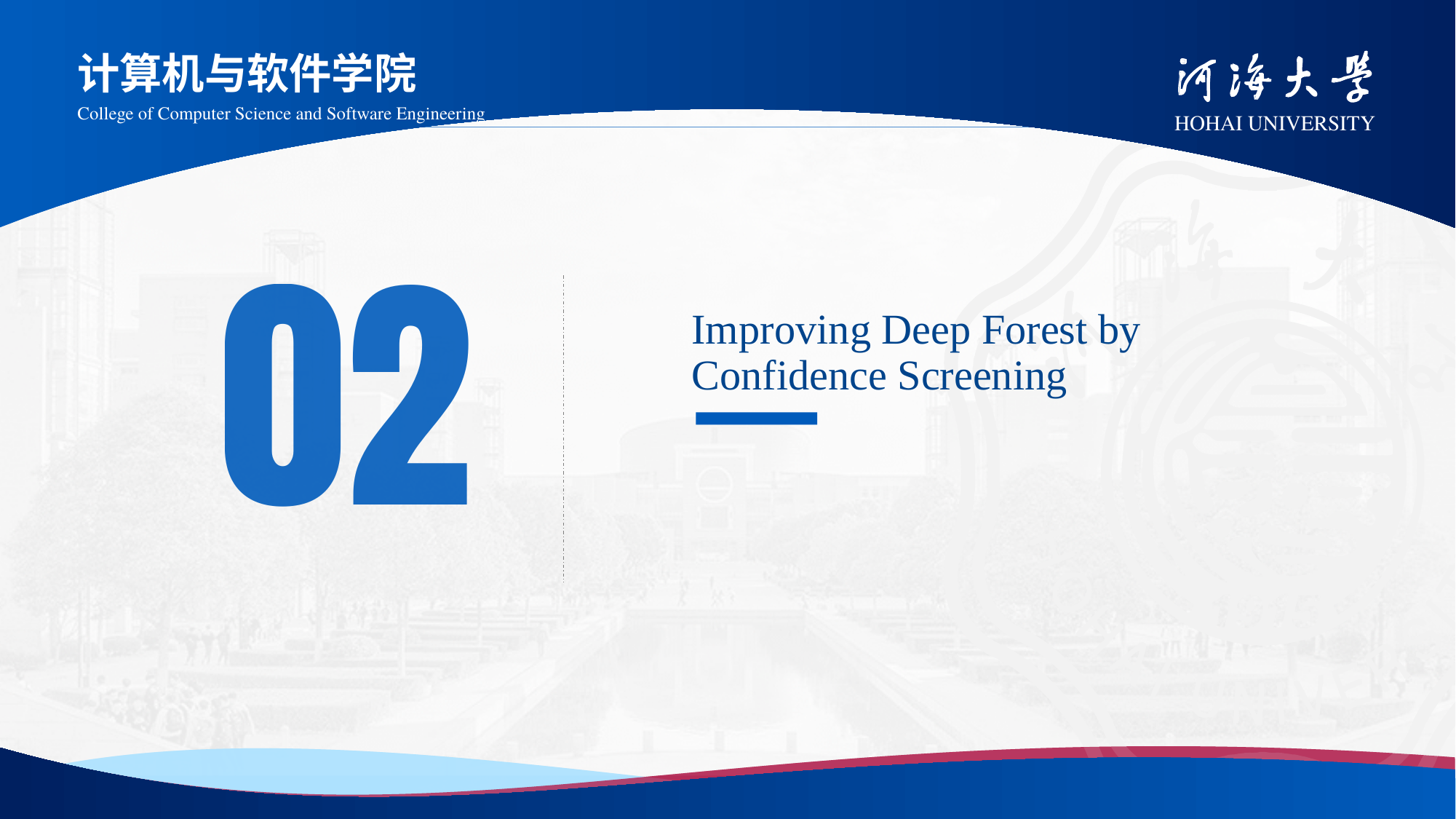

计算机与软件学院
College of Computer Science and Software Engineering
02
# Improving Deep Forest by Confidence Screening